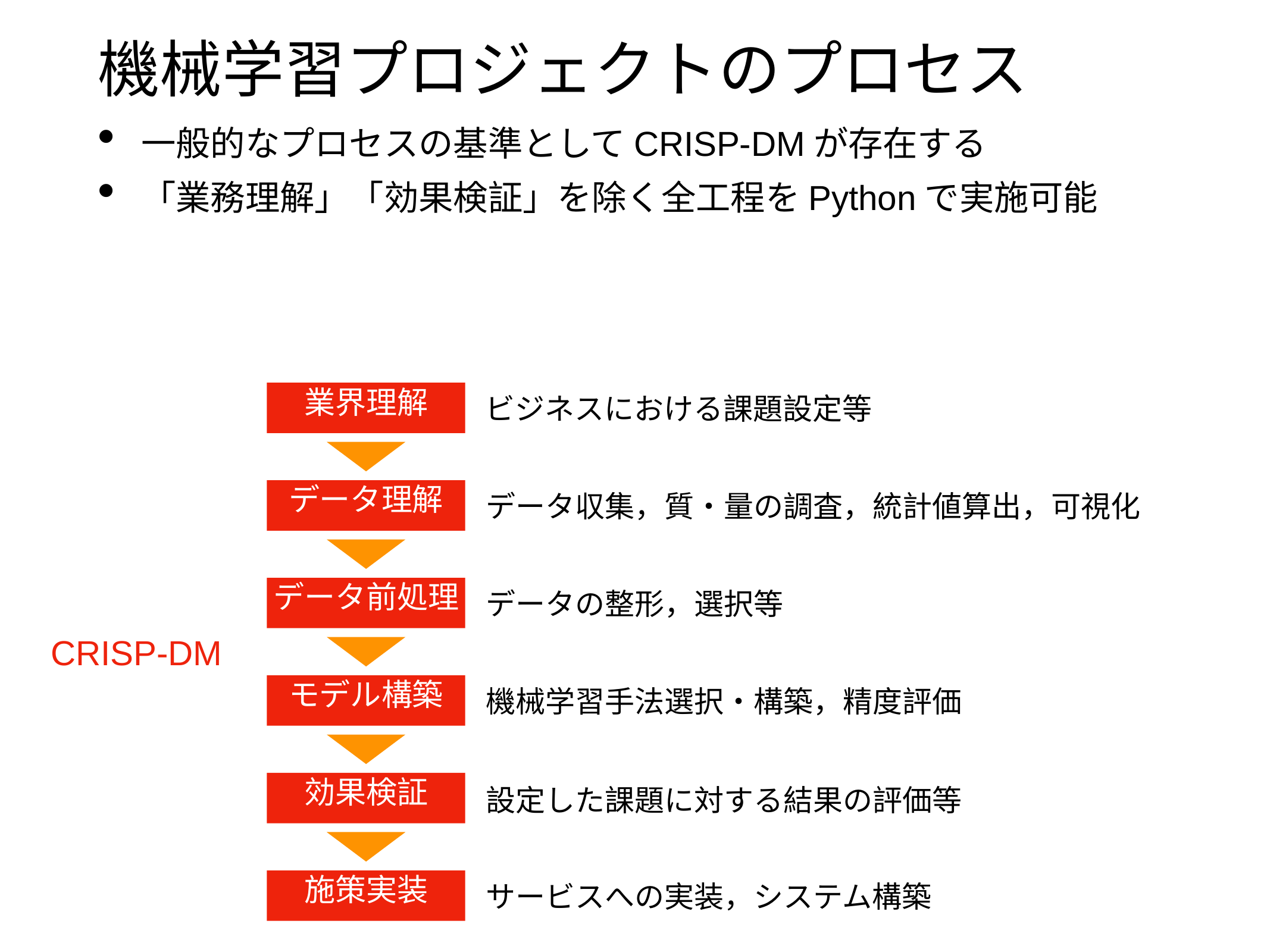

# 機械学習プロジェクトのプロセス
一般的なプロセスの基準としてCRISP-DMが存在する
「業務理解」「効果検証」を除く全工程をPythonで実施可能
業界理解
ビジネスにおける課題設定等

データ理解
データ収集，質・量の調査，統計値算出，可視化

データ前処理
データの整形，選択等

CRISP-DM
モデル構築
機械学習手法選択・構築，精度評価

効果検証
設定した課題に対する結果の評価等

施策実装
サービスへの実装，システム構築